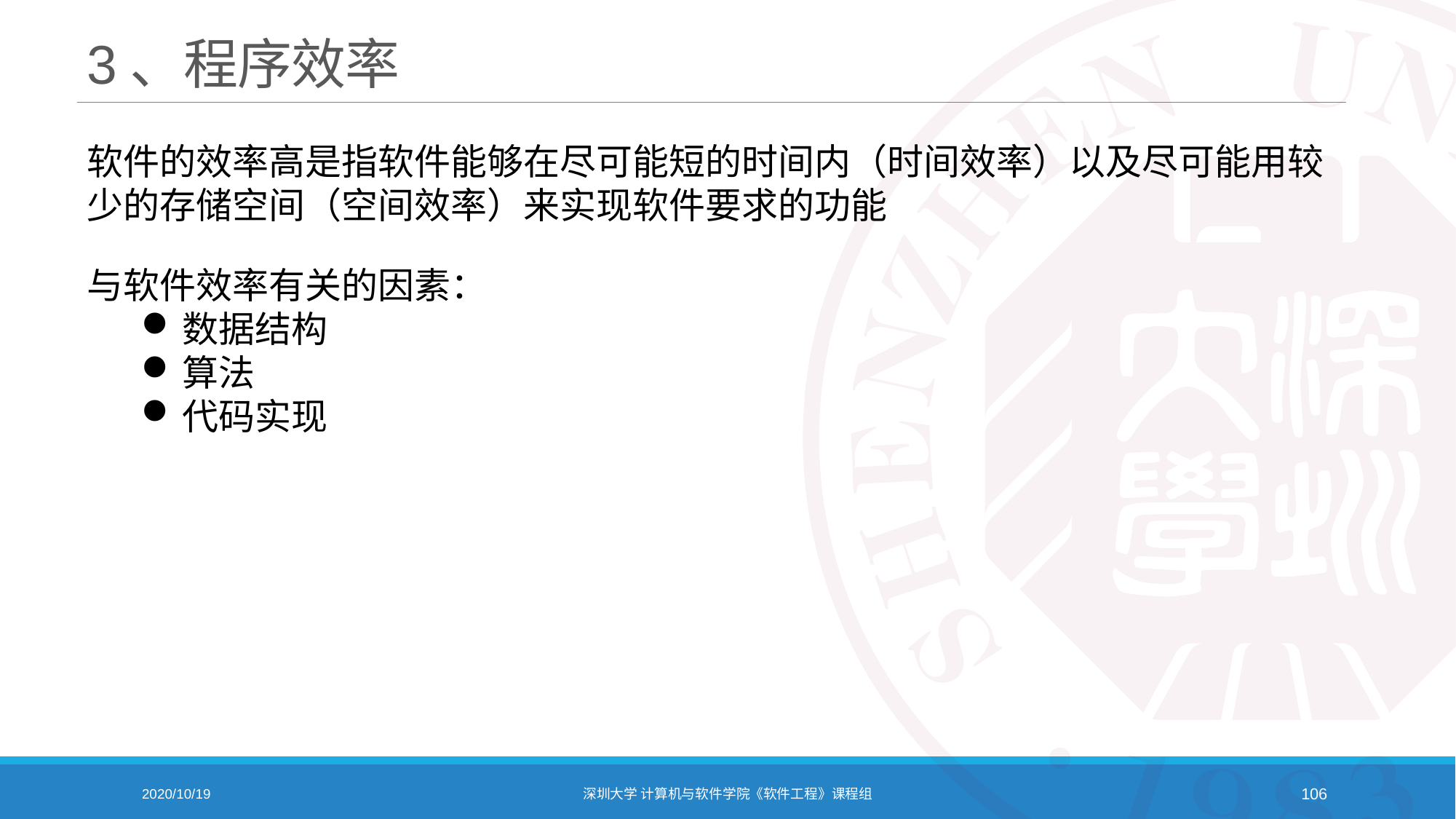

# 3、程序效率
软件的效率高是指软件能够在尽可能短的时间内（时间效率）以及尽可能用较少的存储空间（空间效率）来实现软件要求的功能

与软件效率有关的因素：
数据结构
算法
代码实现
2020/10/19
深圳大学 计算机与软件学院《软件工程》课程组
106